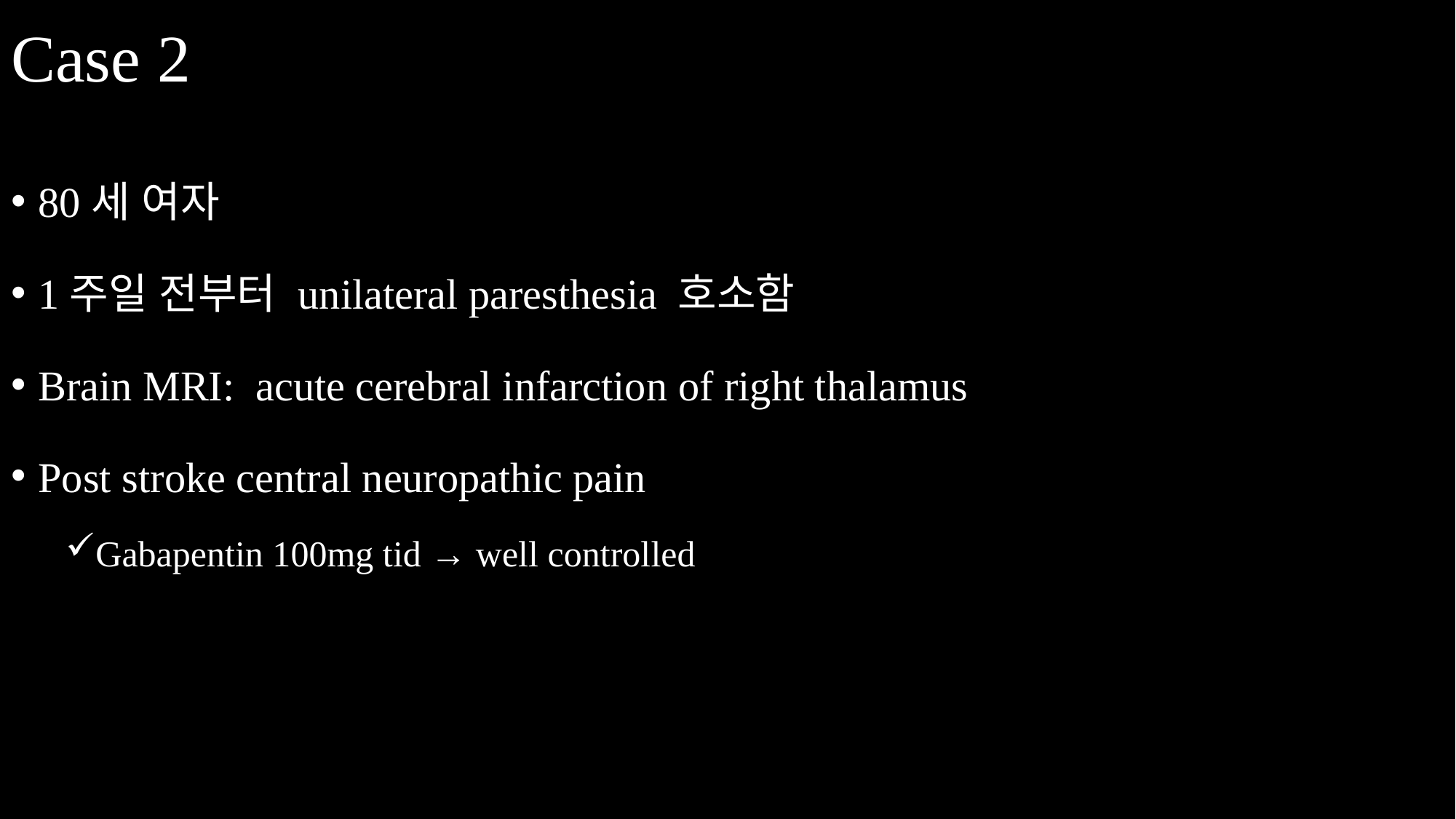

# Case 2
80세 여자
1주일 전부터 unilateral paresthesia 호소함
Brain MRI:  acute cerebral infarction of right thalamus
Post stroke central neuropathic pain
Gabapentin 100mg tid → well controlled